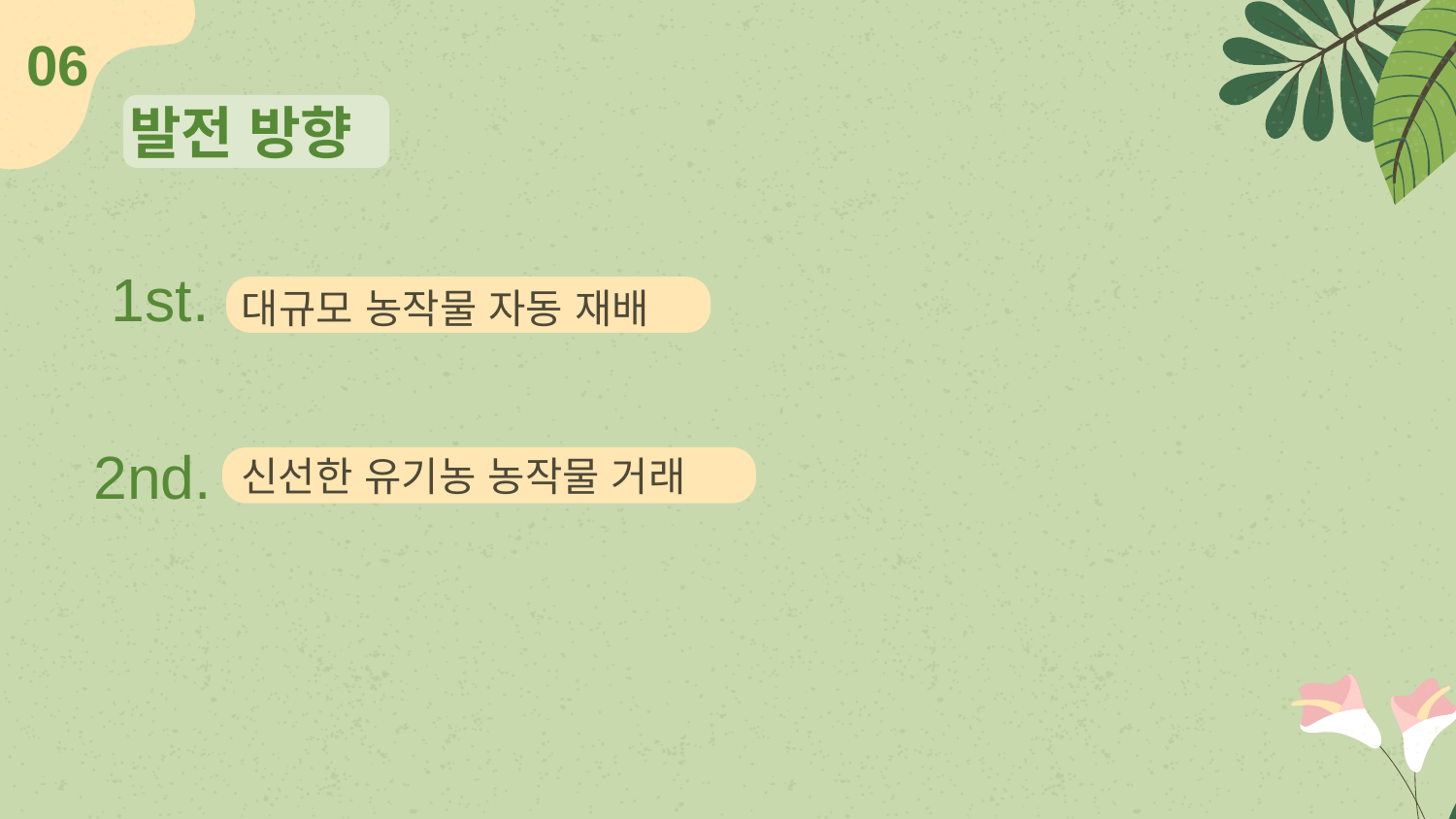

06
# 발전 방향

1st.
대규모 농작물 자동 재배

신선한 유기농 농작물 거래
2nd.